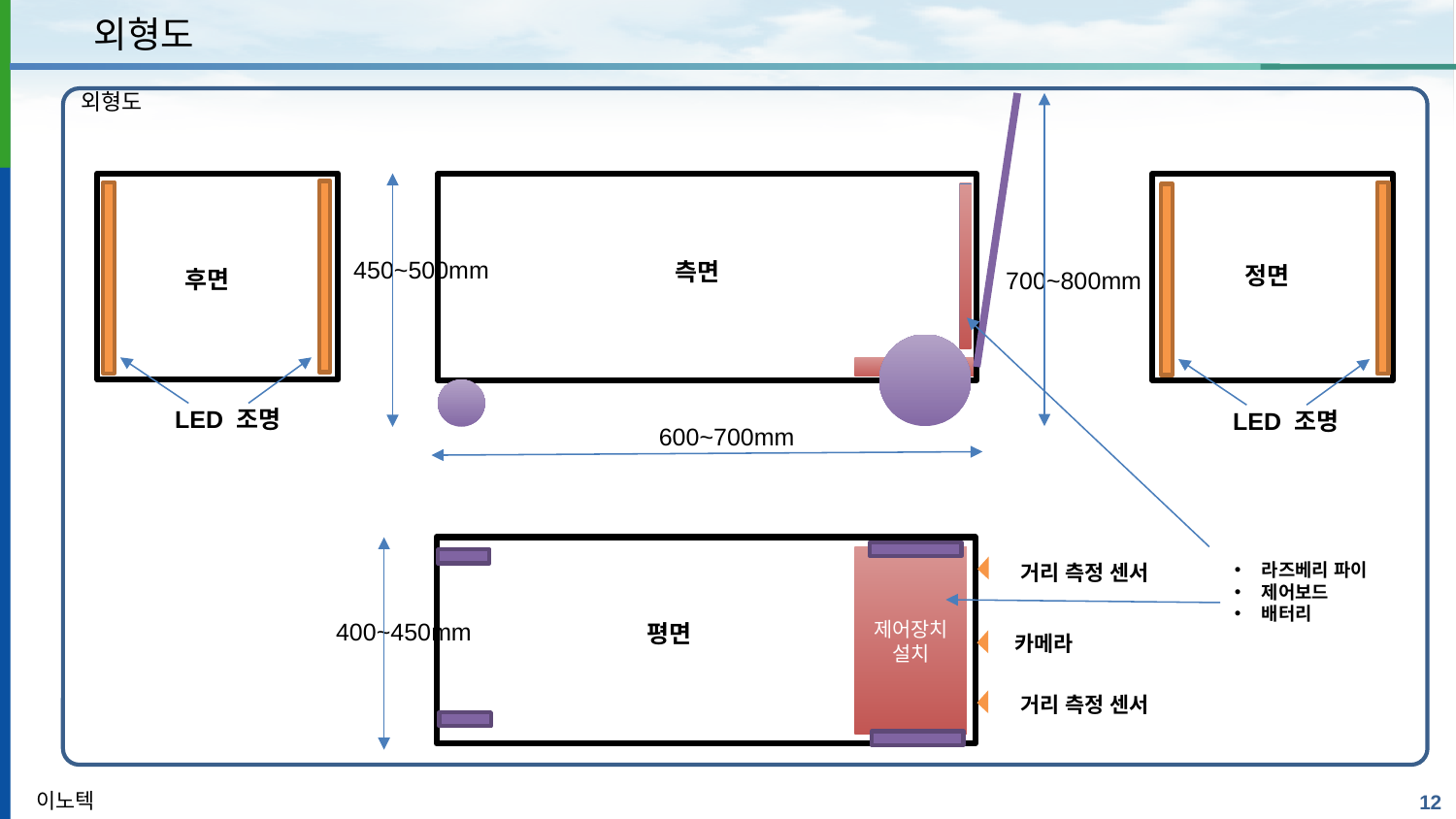

외형도
외형도

450~500mm
측면
정면
후면
700~800mm

LED 조명
LED 조명
600~700mm

제어장치
설치

라즈베리 파이
제어보드
배터리

거리 측정 센서

400~450mm
평면
카메라

거리 측정 센서